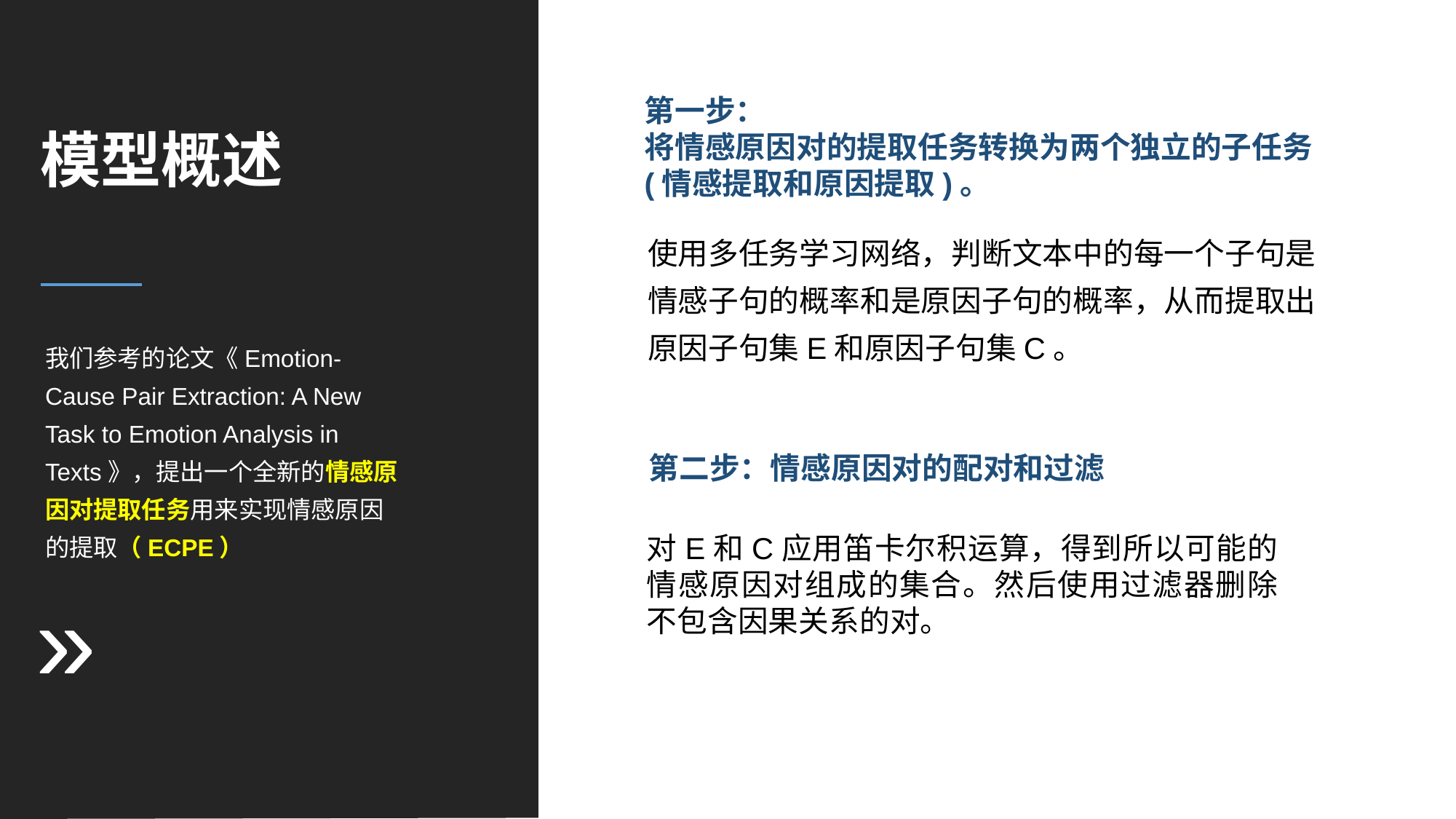

第一步：
将情感原因对的提取任务转换为两个独立的子任务(情感提取和原因提取)。

使用多任务学习网络，判断文本中的每一个子句是情感子句的概率和是原因子句的概率，从而提取出原因子句集E和原因子句集C。
模型概述
我们参考的论文《Emotion-Cause Pair Extraction: A New Task to Emotion Analysis in Texts》，提出一个全新的情感原因对提取任务用来实现情感原因的提取（ECPE）
第二步：情感原因对的配对和过滤
对E和C应用笛卡尔积运算，得到所以可能的情感原因对组成的集合。然后使用过滤器删除不包含因果关系的对。
«